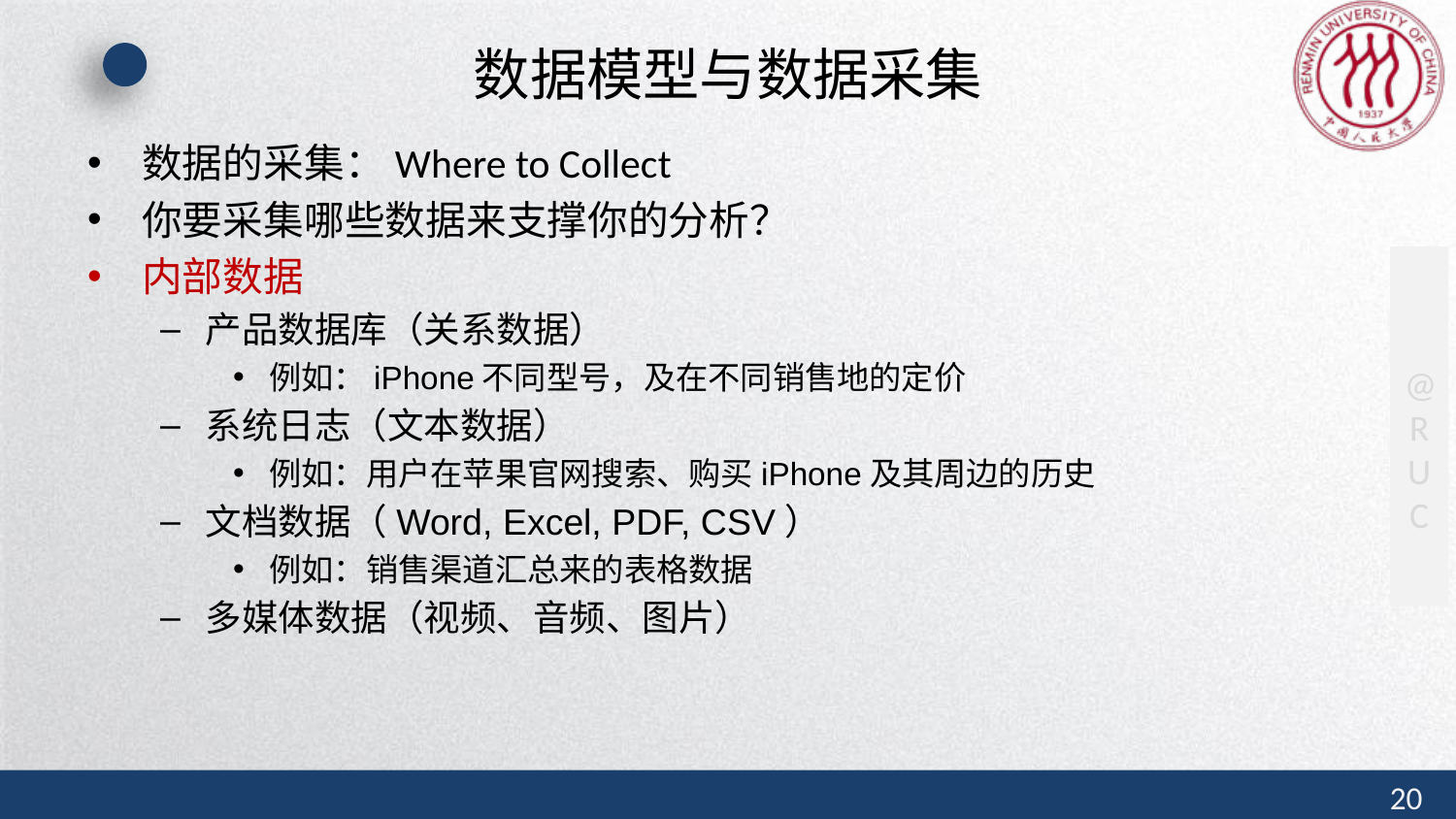

# 数据模型与数据采集
数据的采集：Where to Collect
你要采集哪些数据来支撑你的分析？
内部数据
产品数据库（关系数据）
例如：iPhone不同型号，及在不同销售地的定价
系统日志（文本数据）
例如：用户在苹果官网搜索、购买iPhone及其周边的历史
文档数据（Word, Excel, PDF, CSV）
例如：销售渠道汇总来的表格数据
多媒体数据（视频、音频、图片）